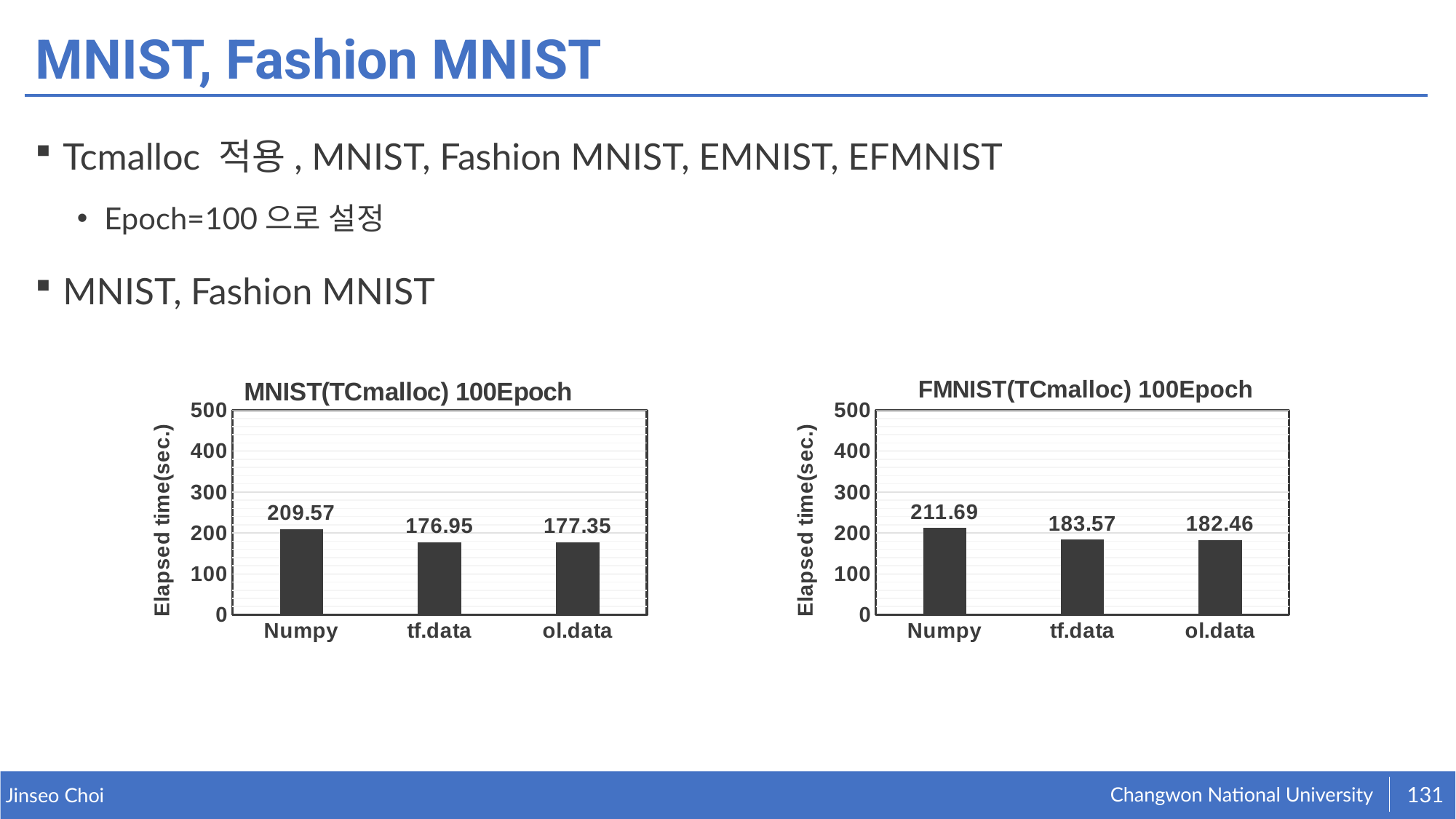

# MNIST, Fashion MNIST
Tcmalloc 적용, MNIST, Fashion MNIST, EMNIST, EFMNIST
Epoch=100으로 설정
MNIST, Fashion MNIST

### Chart: MNIST(TCmalloc) 100Epoch

| Category |  |
|---|---|
| Numpy | 209.57 |
| tf.data | 176.95 |
| ol.data | 177.35 |

### Chart: FMNIST(TCmalloc) 100Epoch

| Category |  |
|---|---|
| Numpy | 211.69 |
| tf.data | 183.57 |
| ol.data | 182.46 |
131